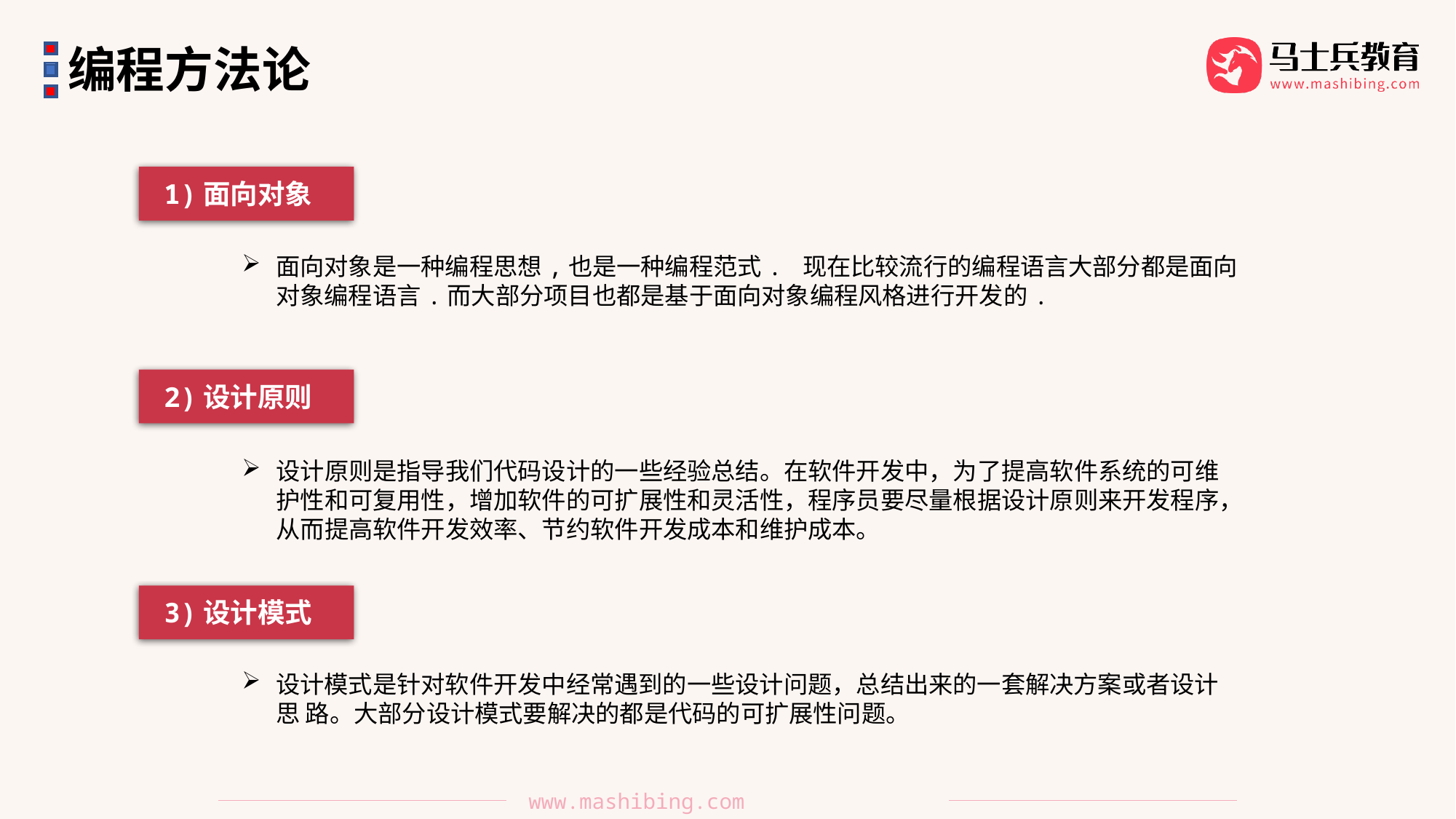

编程方法论

1)面向对象
面向对象是一种编程思想,也是一种编程范式. 现在比较流行的编程语言大部分都是面向对象编程语言.而大部分项目也都是基于面向对象编程风格进行开发的.

2)设计原则
设计原则是指导我们代码设计的一些经验总结。在软件开发中，为了提高软件系统的可维护性和可复用性，增加软件的可扩展性和灵活性，程序员要尽量根据设计原则来开发程序，从而提高软件开发效率、节约软件开发成本和维护成本。

3)设计模式
设计模式是针对软件开发中经常遇到的一些设计问题，总结出来的一套解决方案或者设计思 路。大部分设计模式要解决的都是代码的可扩展性问题。